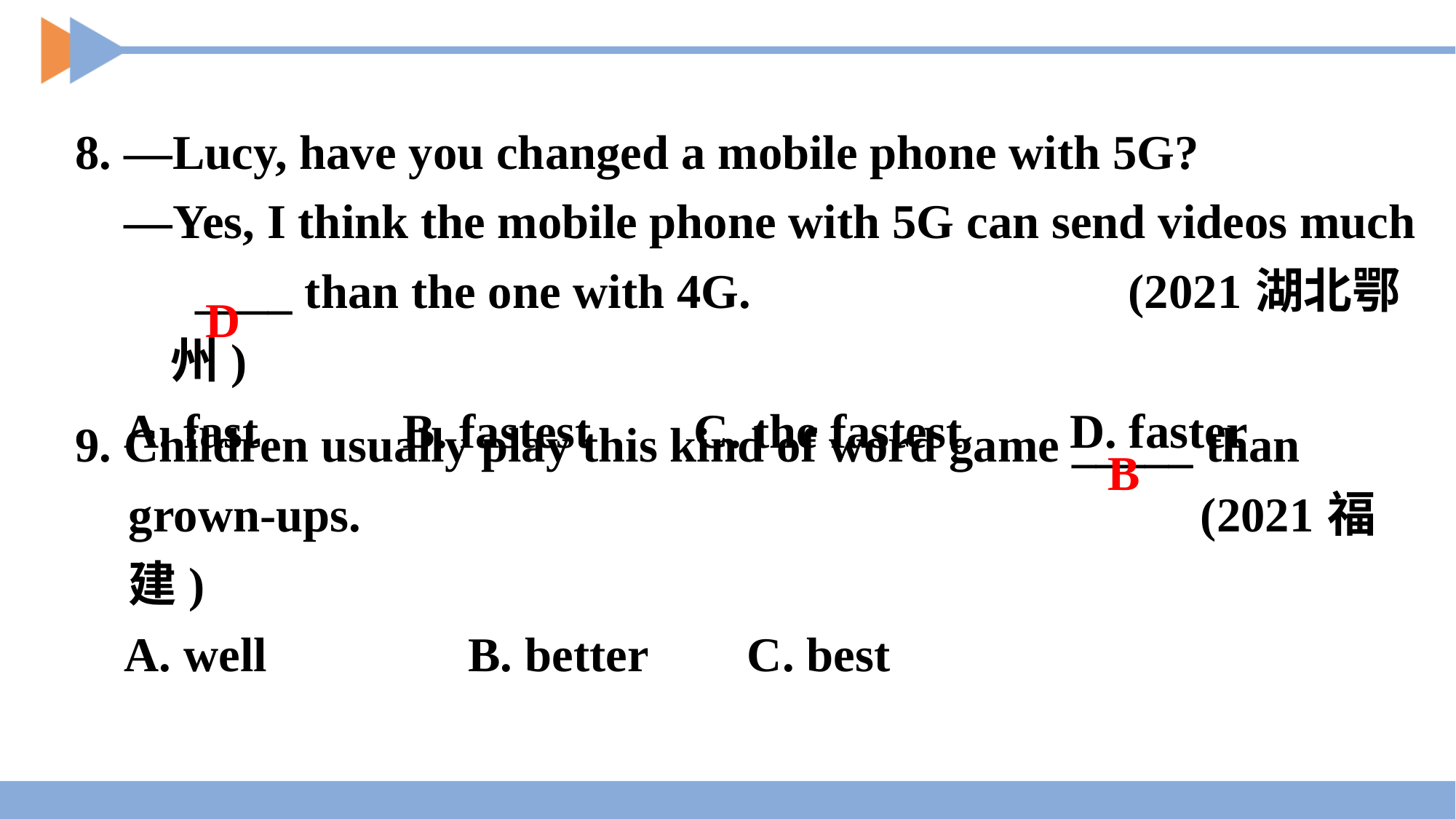

8. —Lucy, have you changed a mobile phone with 5G?
    —Yes, I think the mobile phone with 5G can send videos much   ____ than the one with 4G.                               (2021湖北鄂州)
    A. fast		B. fastest	      C. the fastest	 D. faster
D
9. Children usually play this kind of word game _____ than grown-ups.                                                                     (2021福建)
    A. well		 B. better	      C. best
B